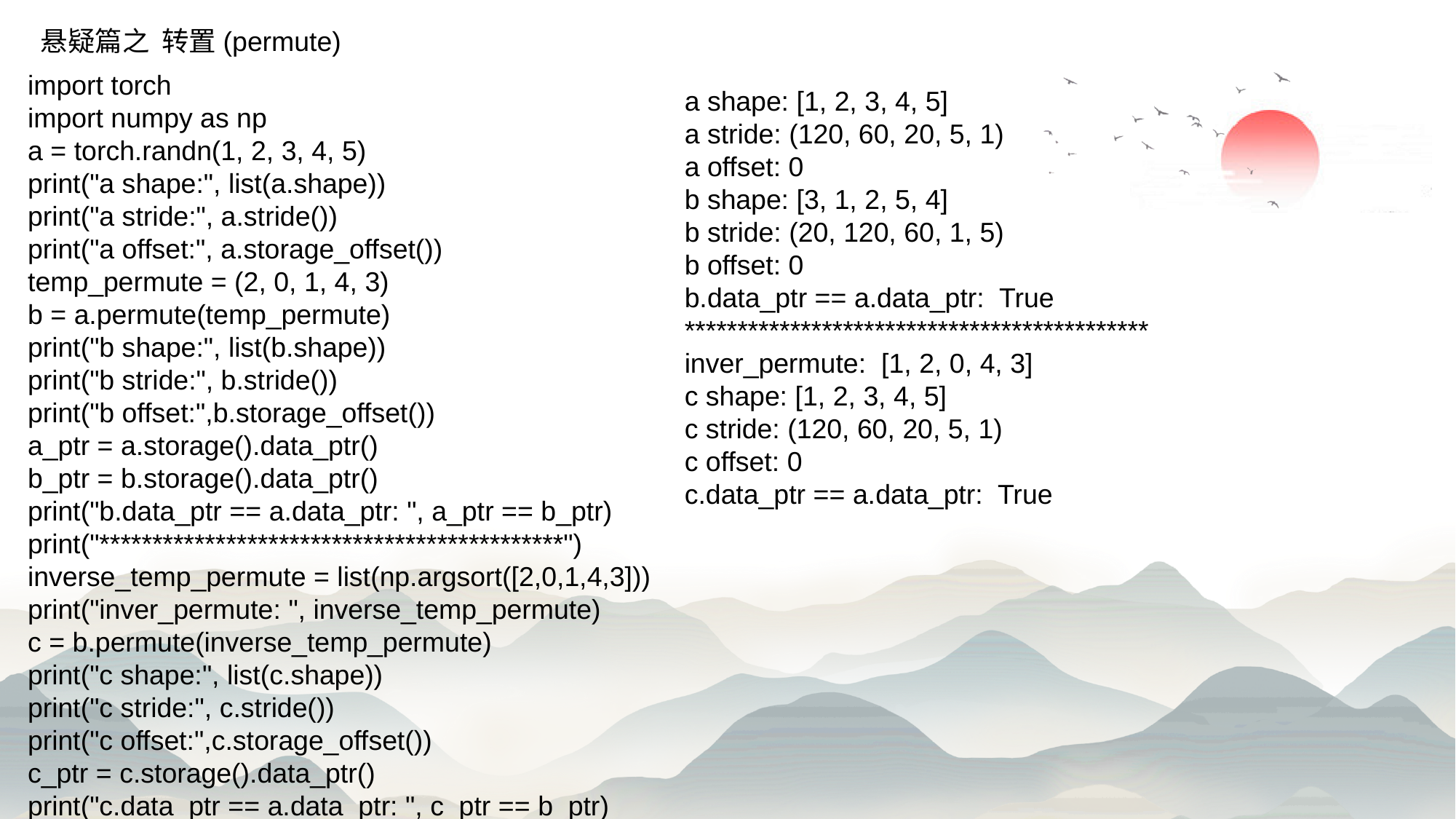

悬疑篇之  转置(permute)
import torch
import numpy as np
a = torch.randn(1, 2, 3, 4, 5)
print("a shape:", list(a.shape))
print("a stride:", a.stride())
print("a offset:", a.storage_offset())
temp_permute = (2, 0, 1, 4, 3)
b = a.permute(temp_permute)
print("b shape:", list(b.shape))
print("b stride:", b.stride())
print("b offset:",b.storage_offset())
a_ptr = a.storage().data_ptr()
b_ptr = b.storage().data_ptr()
print("b.data_ptr == a.data_ptr: ", a_ptr == b_ptr)
print("********************************************")
inverse_temp_permute = list(np.argsort([2,0,1,4,3]))
print("inver_permute: ", inverse_temp_permute)
c = b.permute(inverse_temp_permute)
print("c shape:", list(c.shape))
print("c stride:", c.stride())
print("c offset:",c.storage_offset())
c_ptr = c.storage().data_ptr()
print("c.data_ptr == a.data_ptr: ", c_ptr == b_ptr)
a shape: [1, 2, 3, 4, 5]
a stride: (120, 60, 20, 5, 1)
a offset: 0
b shape: [3, 1, 2, 5, 4]
b stride: (20, 120, 60, 1, 5)
b offset: 0
b.data_ptr == a.data_ptr:  True
********************************************
inver_permute:  [1, 2, 0, 4, 3]
c shape: [1, 2, 3, 4, 5]
c stride: (120, 60, 20, 5, 1)
c offset: 0
c.data_ptr == a.data_ptr:  True